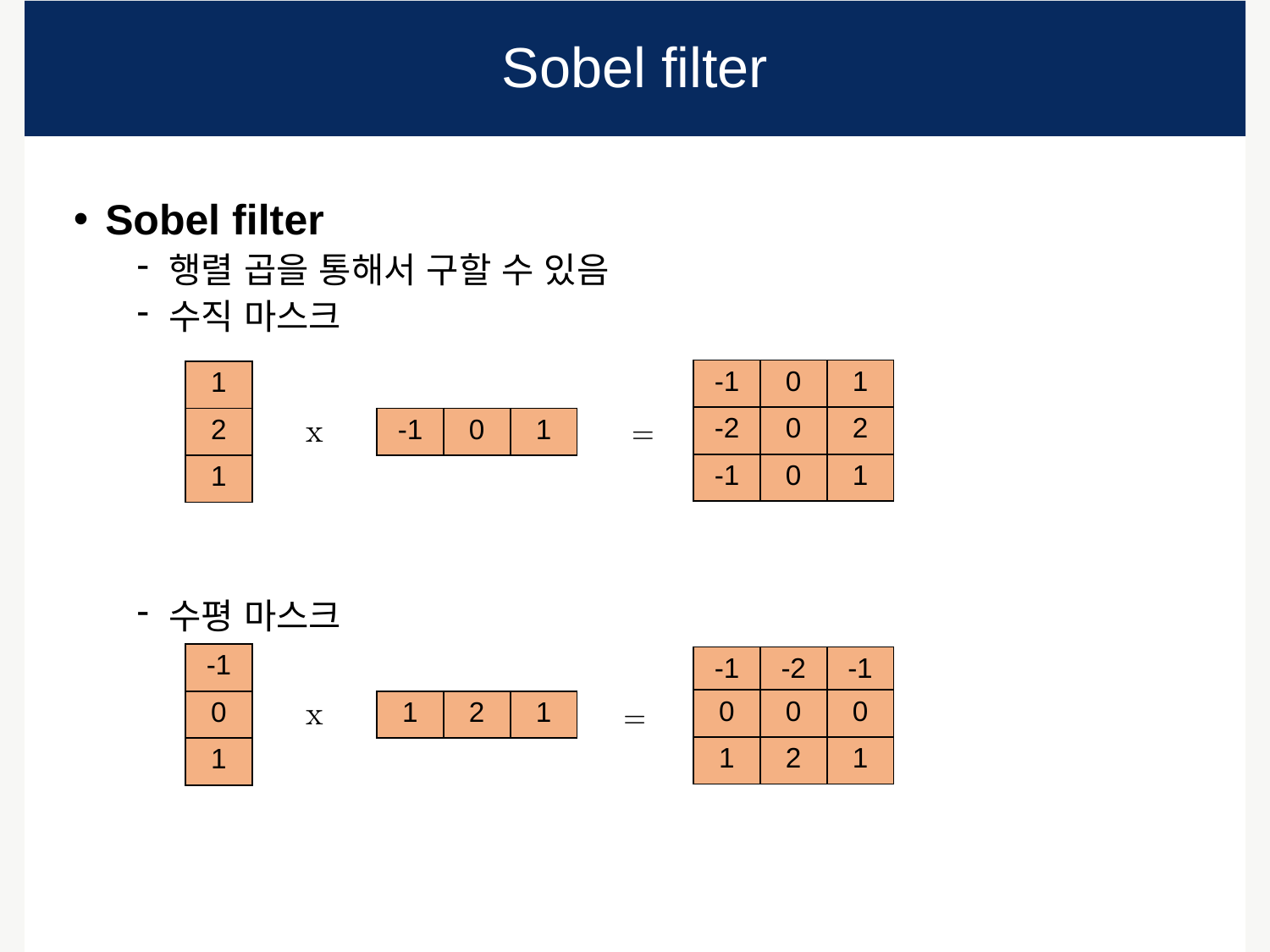

# Sobel filter
Sobel filter
행렬 곱을 통해서 구할 수 있음
수직 마스크

수평 마스크

| -1 | 0 | 1 |
| --- | --- | --- |
| -2 | 0 | 2 |
| -1 | 0 | 1 |
| 1 |
| --- |
| 2 |
| 1 |
x
=
| -1 | 0 | 1 |
| --- | --- | --- |
| -1 |
| --- |
| 0 |
| 1 |
| -1 | -2 | -1 |
| --- | --- | --- |
| 0 | 0 | 0 |
| 1 | 2 | 1 |
x
| 1 | 2 | 1 |
| --- | --- | --- |
=